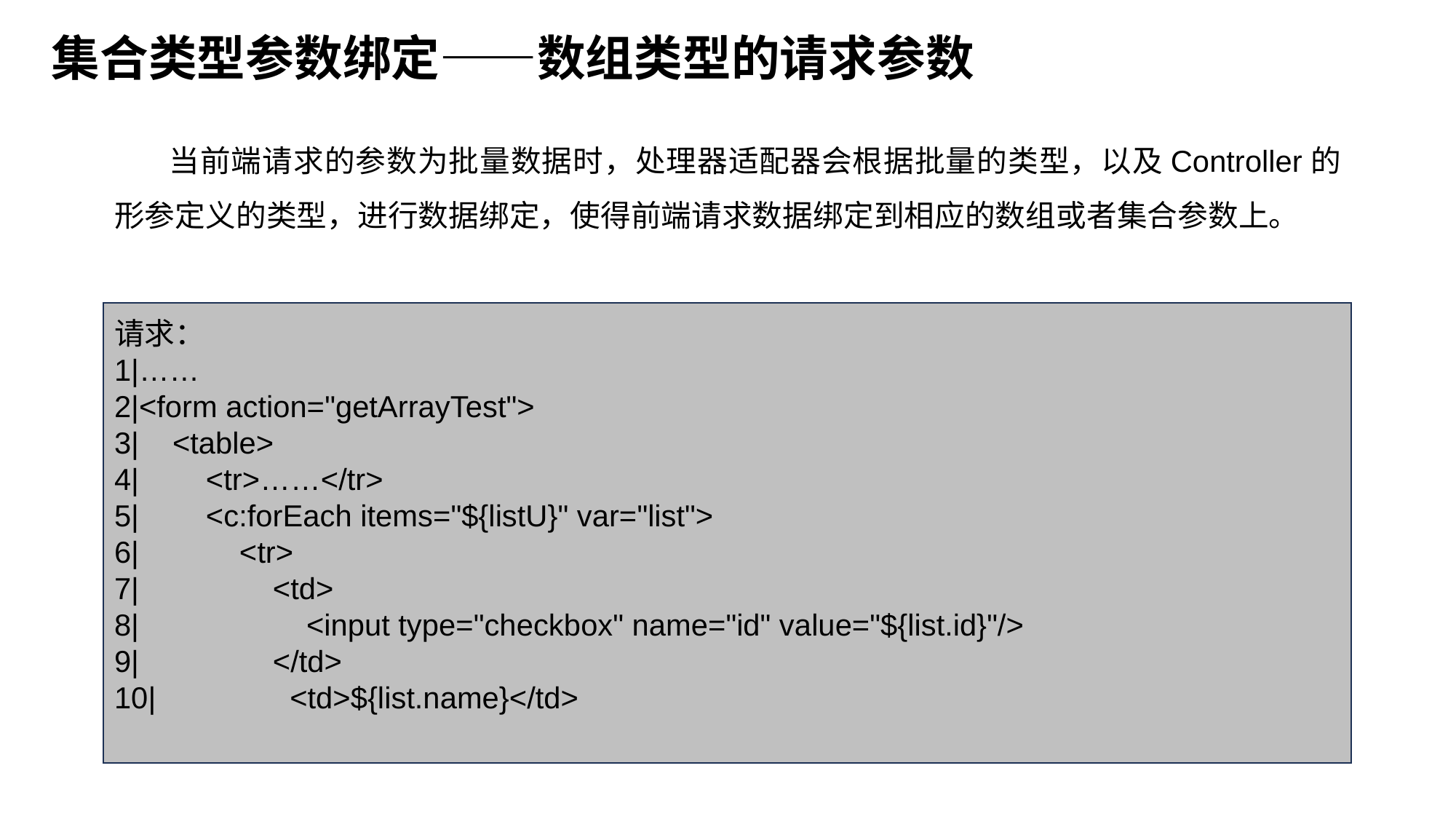

集合类型参数绑定——数组类型的请求参数
当前端请求的参数为批量数据时，处理器适配器会根据批量的类型，以及Controller的形参定义的类型，进行数据绑定，使得前端请求数据绑定到相应的数组或者集合参数上。
请求：
1|……
2|<form action="getArrayTest">
3|    <table>
4|        <tr>……</tr>
5|        <c:forEach items="${listU}" var="list">
6|            <tr>
7|                <td>
8|                    <input type="checkbox" name="id" value="${list.id}"/>
9|                </td>
10|                <td>${list.name}</td>